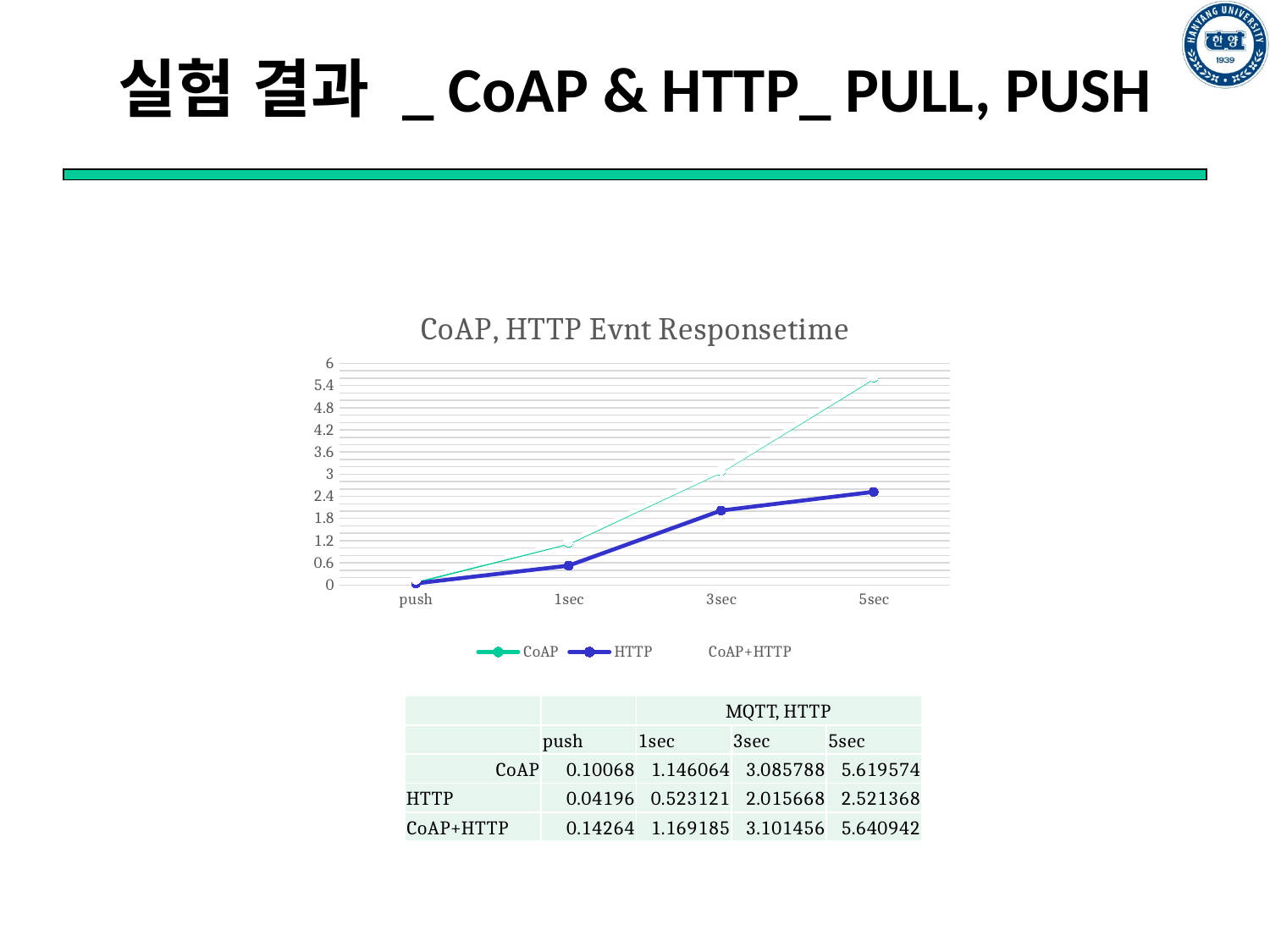

실험 결과 _ CoAP & HTTP_ PULL, PUSH

### Chart: CoAP, HTTP Evnt Responsetime

| Category | CoAP | HTTP | CoAP+HTTP |
|---|---|---|---|
| push | 0.10068 | 0.04196 | 0.14264 |
| 1sec | 1.1460639418 | 0.523120882 | 1.1691848238000002 |
| 3sec | 3.085788 | 2.0156680000000002 | 3.1014559999999998 |
| 5sec | 5.619573999999999 | 2.521368 | 5.640942000000001 |
|  |  | MQTT, HTTP |  |  |
| --- | --- | --- | --- | --- |
|  | push | 1sec | 3sec | 5sec |
| CoAP | 0.10068 | 1.146064 | 3.085788 | 5.619574 |
| HTTP | 0.04196 | 0.523121 | 2.015668 | 2.521368 |
| CoAP+HTTP | 0.14264 | 1.169185 | 3.101456 | 5.640942 |